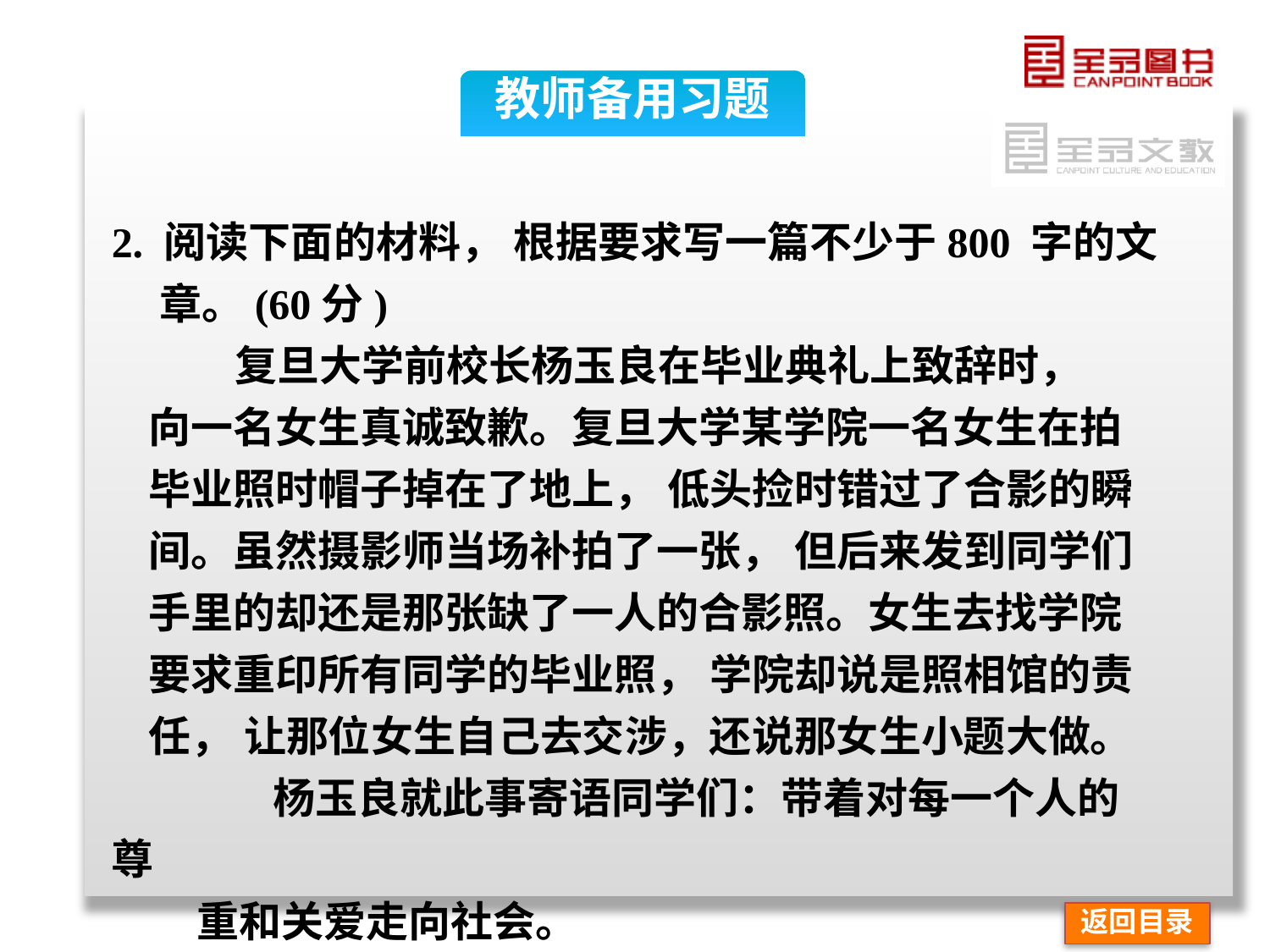

教师备用习题
2. 阅读下面的材料， 根据要求写一篇不少于800 字的文
    章。(60分)
        复旦大学前校长杨玉良在毕业典礼上致辞时，
向一名女生真诚致歉。复旦大学某学院一名女生在拍
毕业照时帽子掉在了地上， 低头捡时错过了合影的瞬
间。虽然摄影师当场补拍了一张， 但后来发到同学们
手里的却还是那张缺了一人的合影照。女生去找学院
要求重印所有同学的毕业照， 学院却说是照相馆的责
任， 让那位女生自己去交涉，还说那女生小题大做。
            杨玉良就此事寄语同学们：带着对每一个人的尊
    重和关爱走向社会。
返回目录